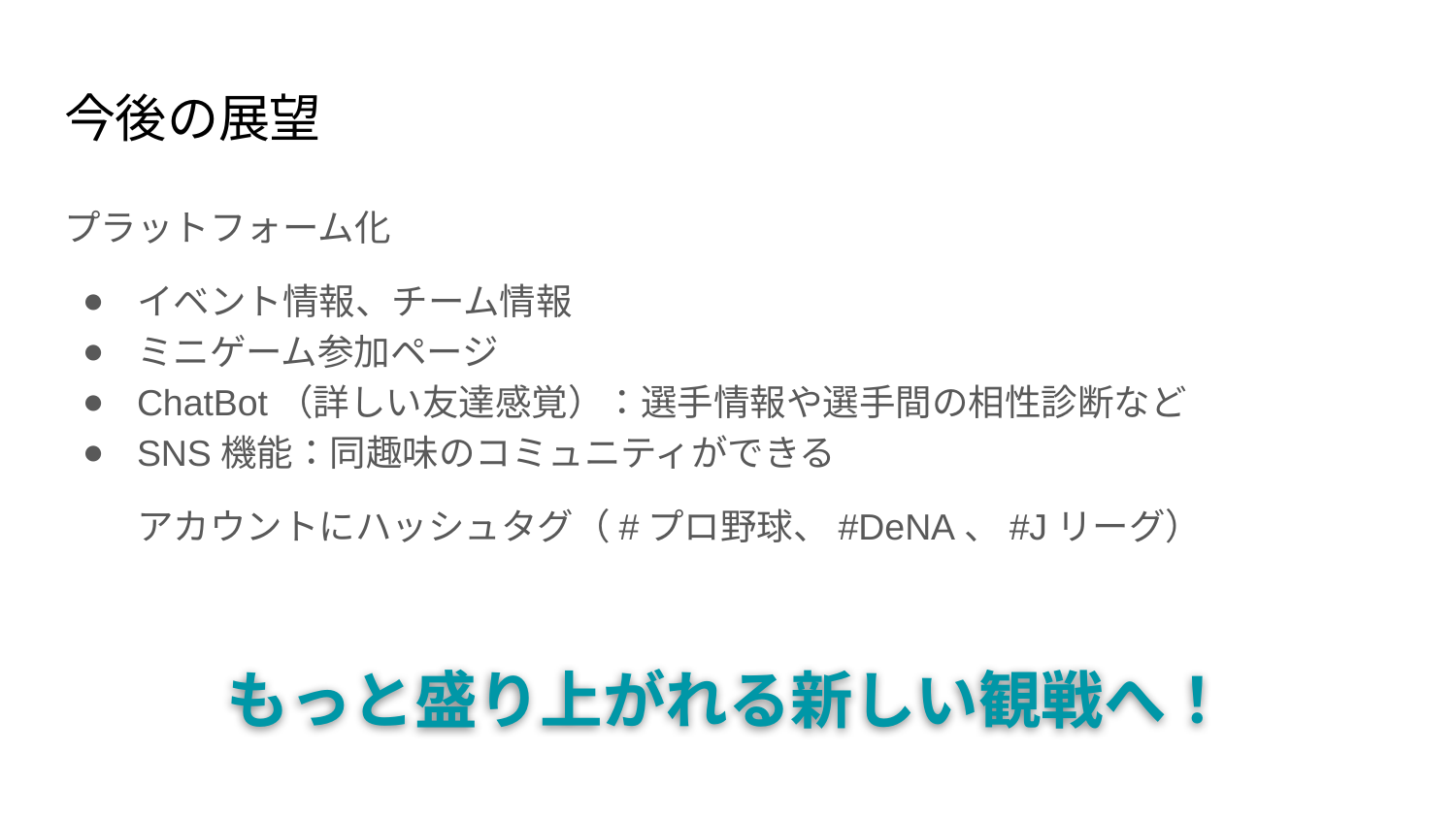

# 今後の展望
プラットフォーム化
イベント情報、チーム情報
ミニゲーム参加ページ
ChatBot（詳しい友達感覚）：選手情報や選手間の相性診断など
SNS機能：同趣味のコミュニティができる
アカウントにハッシュタグ（#プロ野球、#DeNA、#Jリーグ）
もっと盛り上がれる新しい観戦へ！